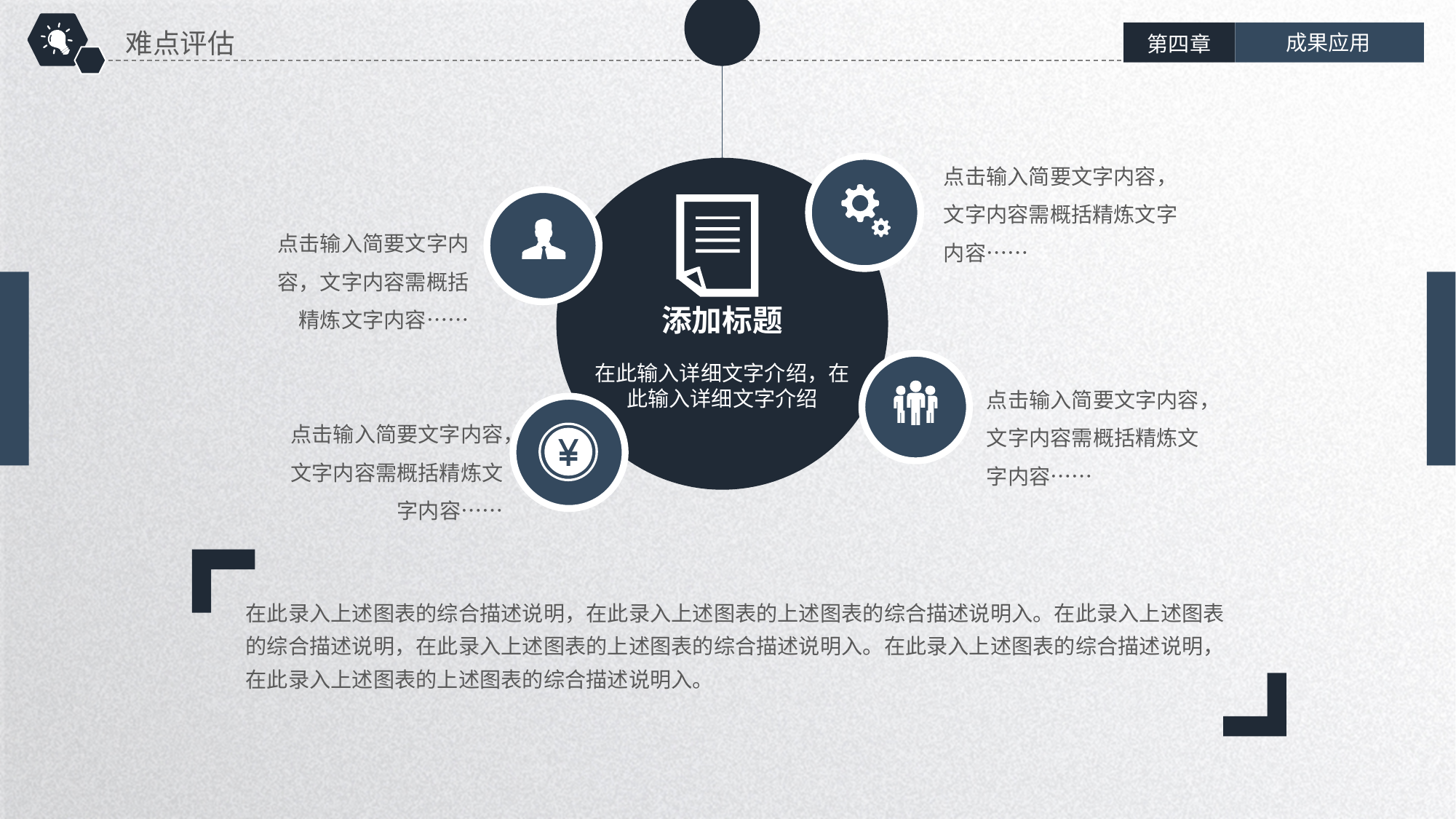

难点评估
成果应用
第四章

点击输入简要文字内容，文字内容需概括精炼文字内容……

添加标题

在此输入详细文字介绍，在此输入详细文字介绍

点击输入简要文字内容，文字内容需概括精炼文字内容……

点击输入简要文字内容，文字内容需概括精炼文字内容……

点击输入简要文字内容，文字内容需概括精炼文字内容……

在此录入上述图表的综合描述说明，在此录入上述图表的上述图表的综合描述说明入。在此录入上述图表的综合描述说明，在此录入上述图表的上述图表的综合描述说明入。在此录入上述图表的综合描述说明，在此录入上述图表的上述图表的综合描述说明入。

延时符